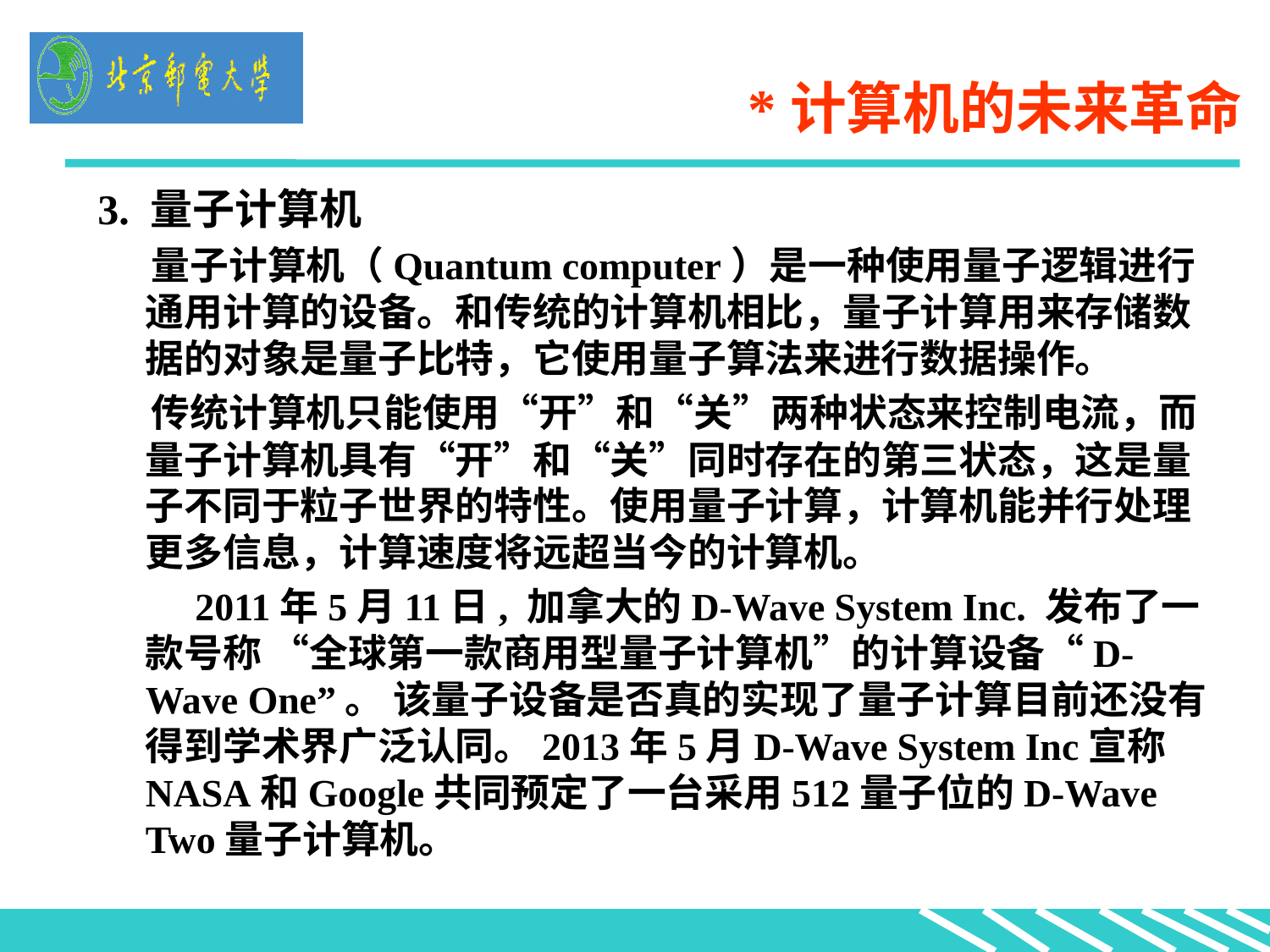

# *计算机的未来革命
3. 量子计算机
     量子计算机（Quantum computer）是一种使用量子逻辑进行通用计算的设备。和传统的计算机相比，量子计算用来存储数据的对象是量子比特，它使用量子算法来进行数据操作。
     传统计算机只能使用“开”和“关”两种状态来控制电流，而量子计算机具有“开”和“关”同时存在的第三状态，这是量子不同于粒子世界的特性。使用量子计算，计算机能并行处理更多信息，计算速度将远超当今的计算机。
          2011年5月11日, 加拿大的D-Wave System Inc. 发布了一款号称 “全球第一款商用型量子计算机”的计算设备“D-Wave One”。 该量子设备是否真的实现了量子计算目前还没有得到学术界广泛认同。2013年5月D-Wave System Inc宣称NASA和Google共同预定了一台采用512量子位的D-Wave Two量子计算机。